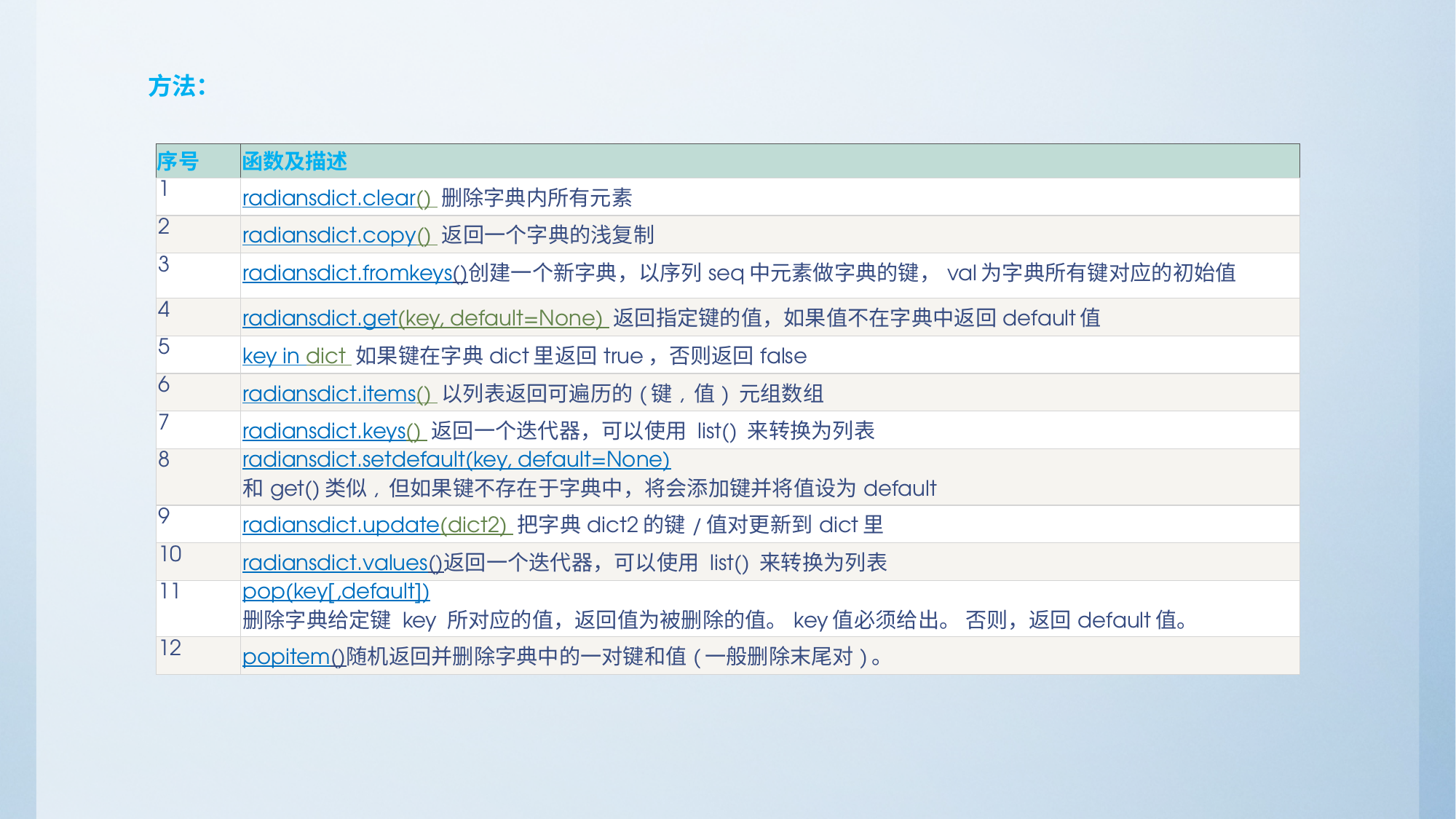

方法：

| 序号 | 函数及描述 |
| --- | --- |
| 1 | radiansdict.clear() 删除字典内所有元素 |
| 2 | radiansdict.copy() 返回一个字典的浅复制 |
| 3 | radiansdict.fromkeys()创建一个新字典，以序列seq中元素做字典的键，val为字典所有键对应的初始值 |
| 4 | radiansdict.get(key, default=None) 返回指定键的值，如果值不在字典中返回default值 |
| 5 | key in dict 如果键在字典dict里返回true，否则返回false |
| 6 | radiansdict.items() 以列表返回可遍历的(键, 值) 元组数组 |
| 7 | radiansdict.keys() 返回一个迭代器，可以使用 list() 来转换为列表 |
| 8 | radiansdict.setdefault(key, default=None) 和get()类似, 但如果键不存在于字典中，将会添加键并将值设为default |
| 9 | radiansdict.update(dict2) 把字典dict2的键/值对更新到dict里 |
| 10 | radiansdict.values()返回一个迭代器，可以使用 list() 来转换为列表 |
| 11 | pop(key[,default]) 删除字典给定键 key 所对应的值，返回值为被删除的值。key值必须给出。 否则，返回default值。 |
| 12 | popitem()随机返回并删除字典中的一对键和值(一般删除末尾对)。 |